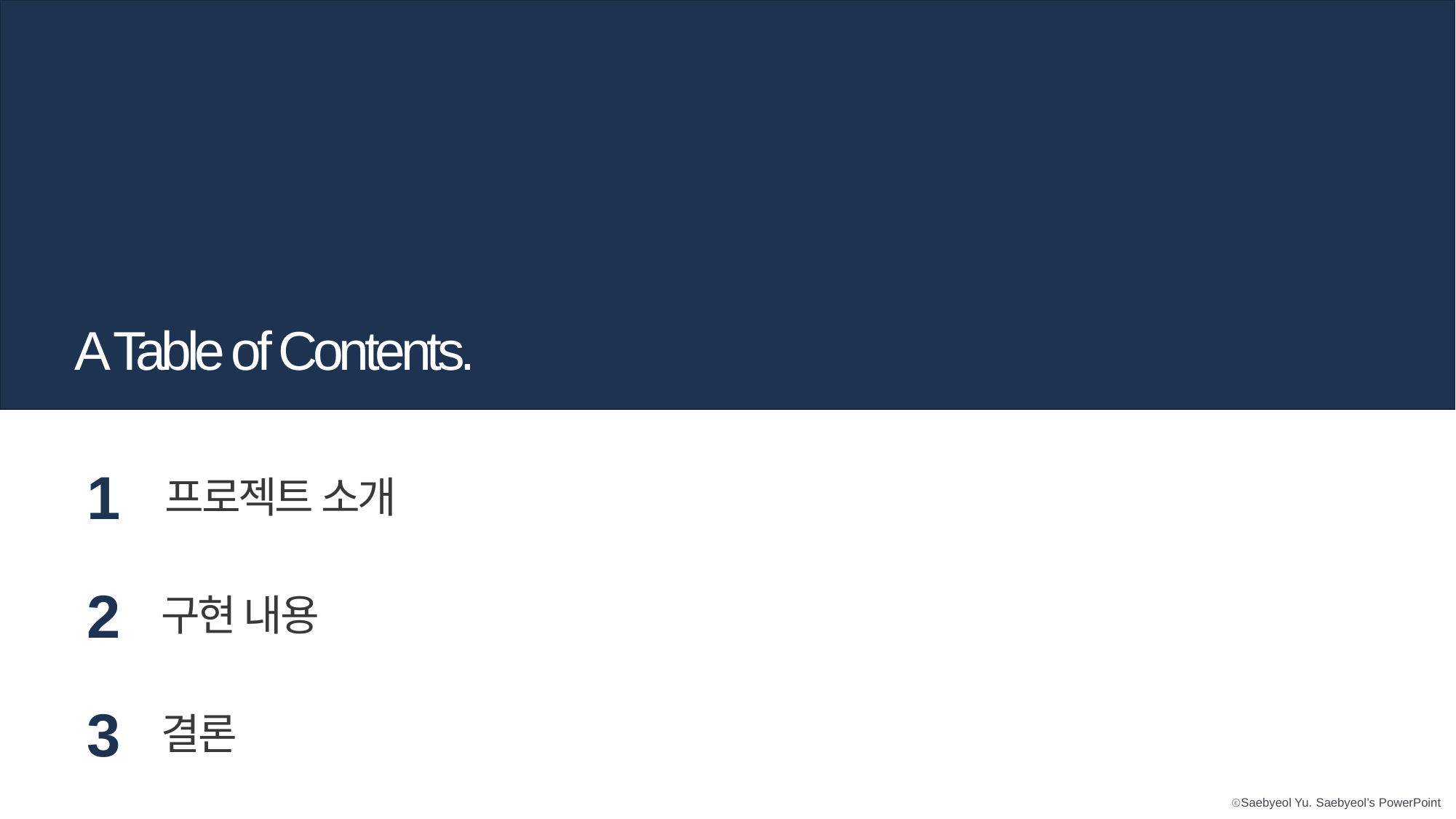

A Table of Contents.
1
프로젝트 소개
2
구현 내용
3
결론